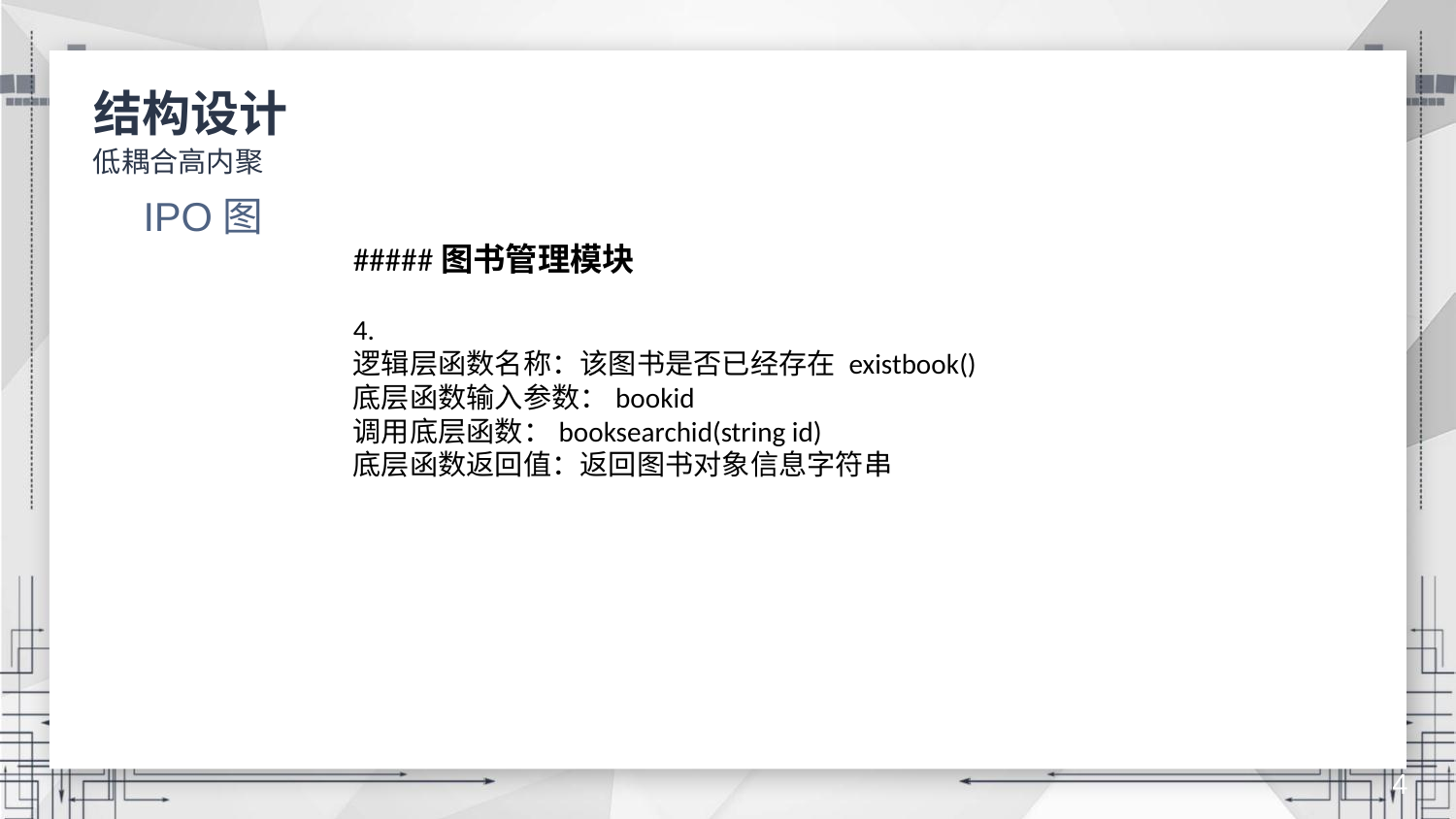

结构设计
低耦合高内聚
IPO图
#####图书管理模块

4.
逻辑层函数名称：该图书是否已经存在 existbook()
底层函数输入参数：bookid
调用底层函数：booksearchid(string id)
底层函数返回值：返回图书对象信息字符串
4